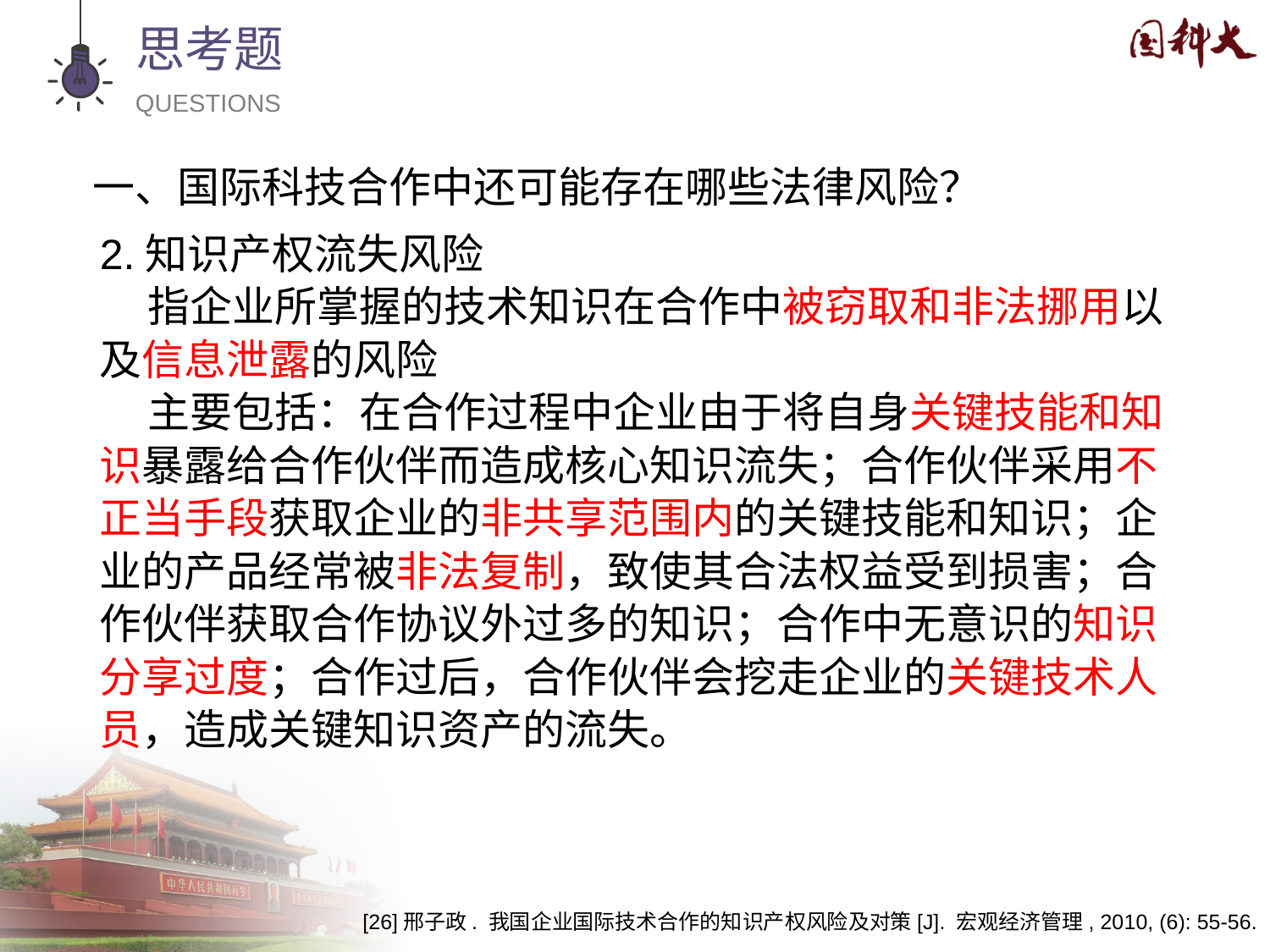

思考题
QUESTIONS
一、国际科技合作中还可能存在哪些法律风险？
2.知识产权流失风险
    指企业所掌握的技术知识在合作中被窃取和非法挪用以及信息泄露的风险
    主要包括：在合作过程中企业由于将自身关键技能和知识暴露给合作伙伴而造成核心知识流失；合作伙伴采用不正当手段获取企业的非共享范围内的关键技能和知识；企业的产品经常被非法复制，致使其合法权益受到损害；合作伙伴获取合作协议外过多的知识；合作中无意识的知识分享过度；合作过后，合作伙伴会挖走企业的关键技术人员，造成关键知识资产的流失。
[26]邢子政. 我国企业国际技术合作的知识产权风险及对策[J]. 宏观经济管理, 2010, (6): 55-56.